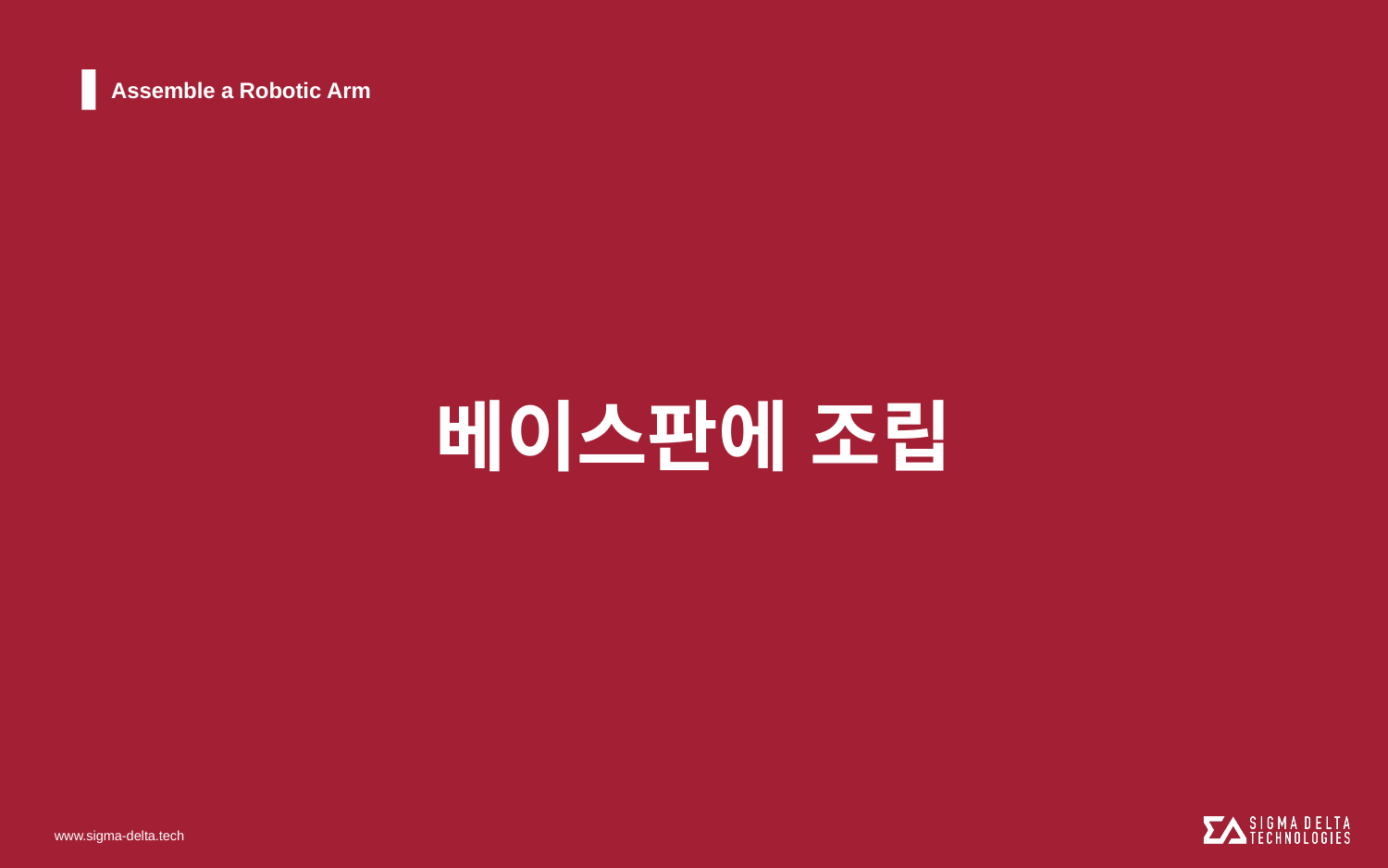

# Assemble a Robotic Arm
베이스판에 조립